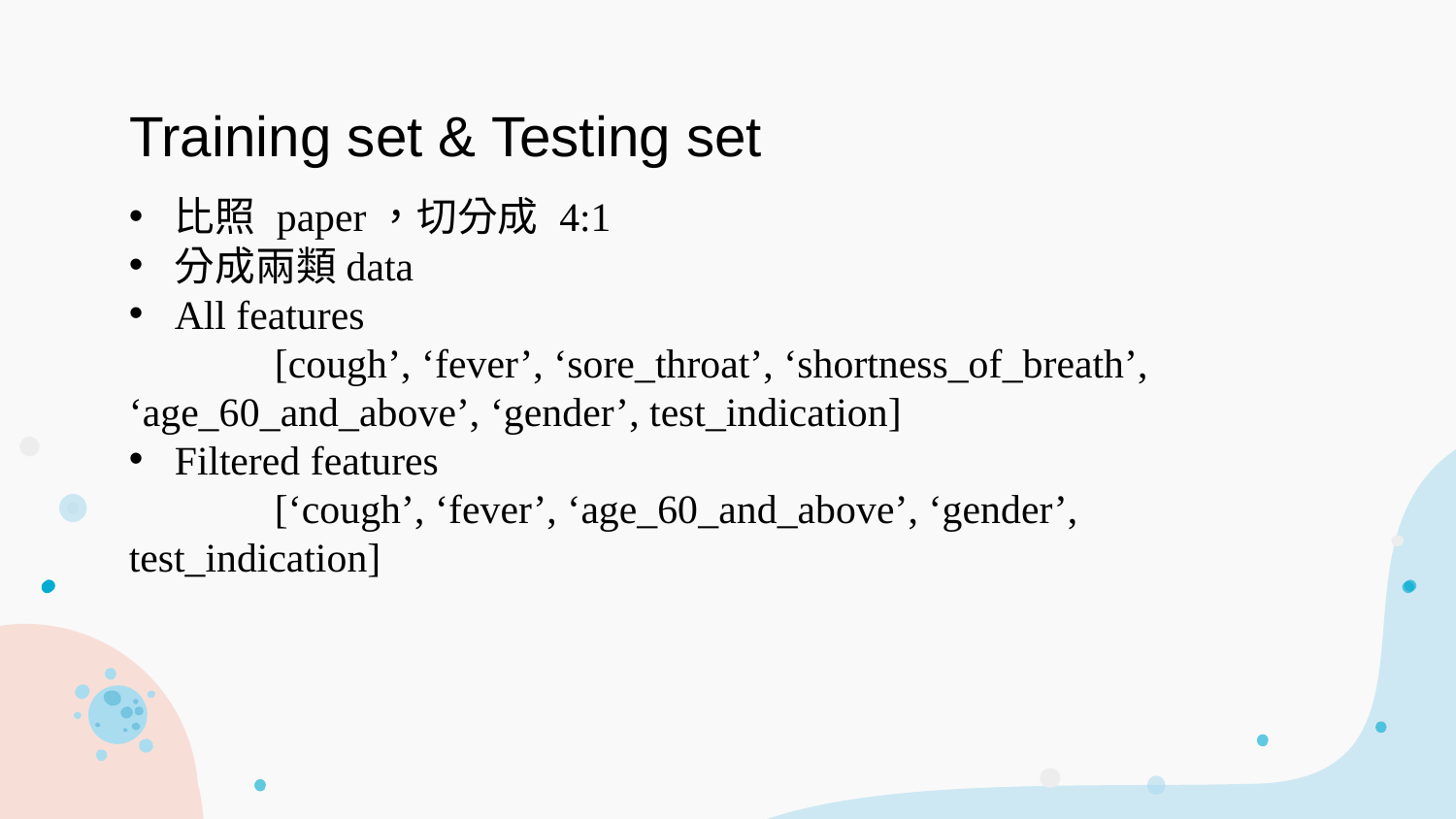

# Training set & Testing set
比照 paper，切分成 4:1
分成兩類data
All features
	[cough’, ‘fever’, ‘sore_throat’, ‘shortness_of_breath’, 	‘age_60_and_above’, ‘gender’, test_indication]
Filtered features
	[‘cough’, ‘fever’, ‘age_60_and_above’, ‘gender’, test_indication]